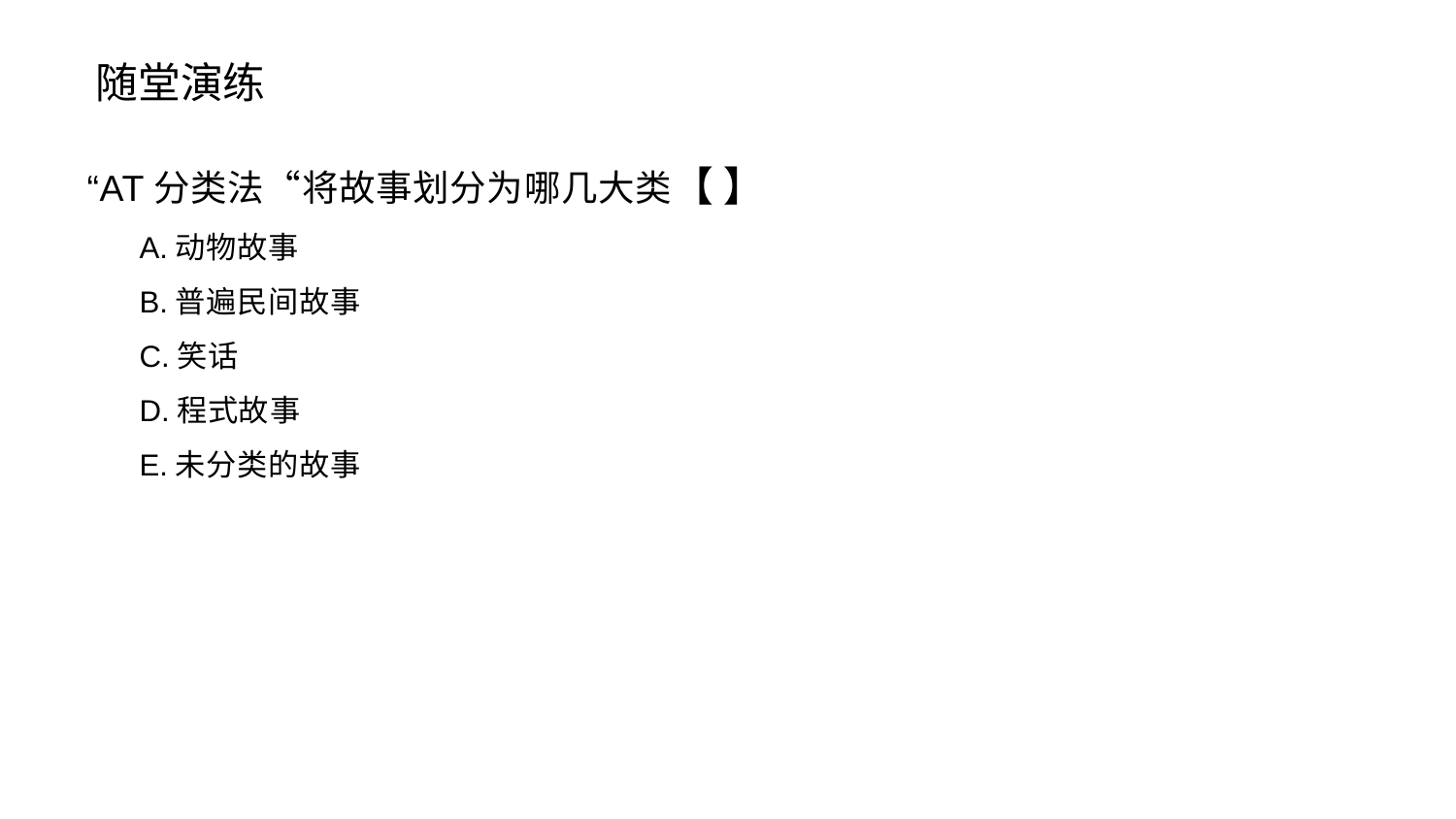

随堂演练
“AT分类法“将故事划分为哪几大类【 】
A.动物故事
B.普遍民间故事
C.笑话
D.程式故事
E.未分类的故事